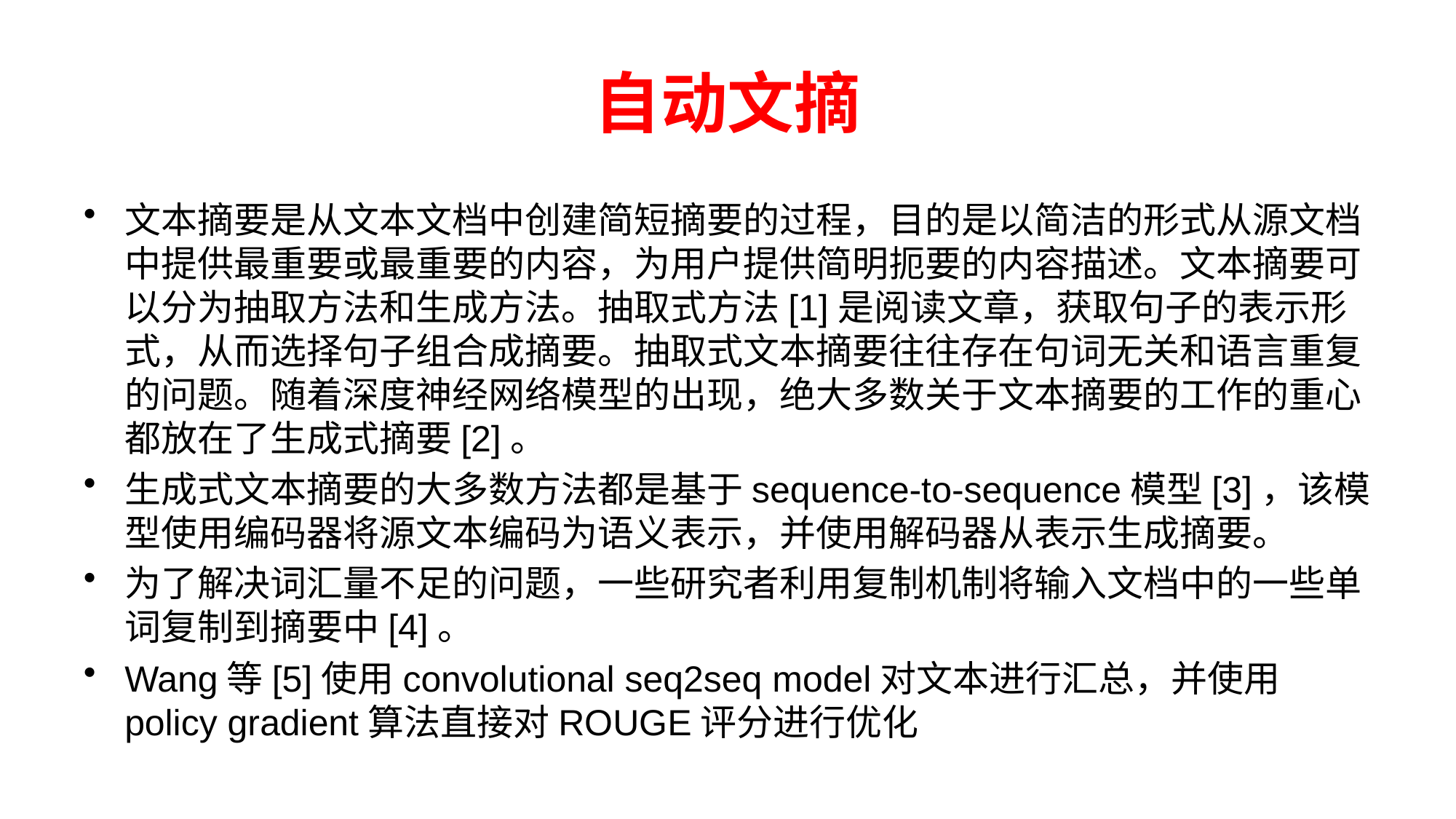

# 自动文摘
文本摘要是从文本文档中创建简短摘要的过程，目的是以简洁的形式从源文档中提供最重要或最重要的内容，为用户提供简明扼要的内容描述。文本摘要可以分为抽取方法和生成方法。抽取式方法[1]是阅读文章，获取句子的表示形式，从而选择句子组合成摘要。抽取式文本摘要往往存在句词无关和语言重复的问题。随着深度神经网络模型的出现，绝大多数关于文本摘要的工作的重心都放在了生成式摘要[2]。
生成式文本摘要的大多数方法都是基于sequence-to-sequence模型[3]，该模型使用编码器将源文本编码为语义表示，并使用解码器从表示生成摘要。
为了解决词汇量不足的问题，一些研究者利用复制机制将输入文档中的一些单词复制到摘要中[4]。
Wang等[5]使用convolutional seq2seq model对文本进行汇总，并使用policy gradient算法直接对ROUGE评分进行优化